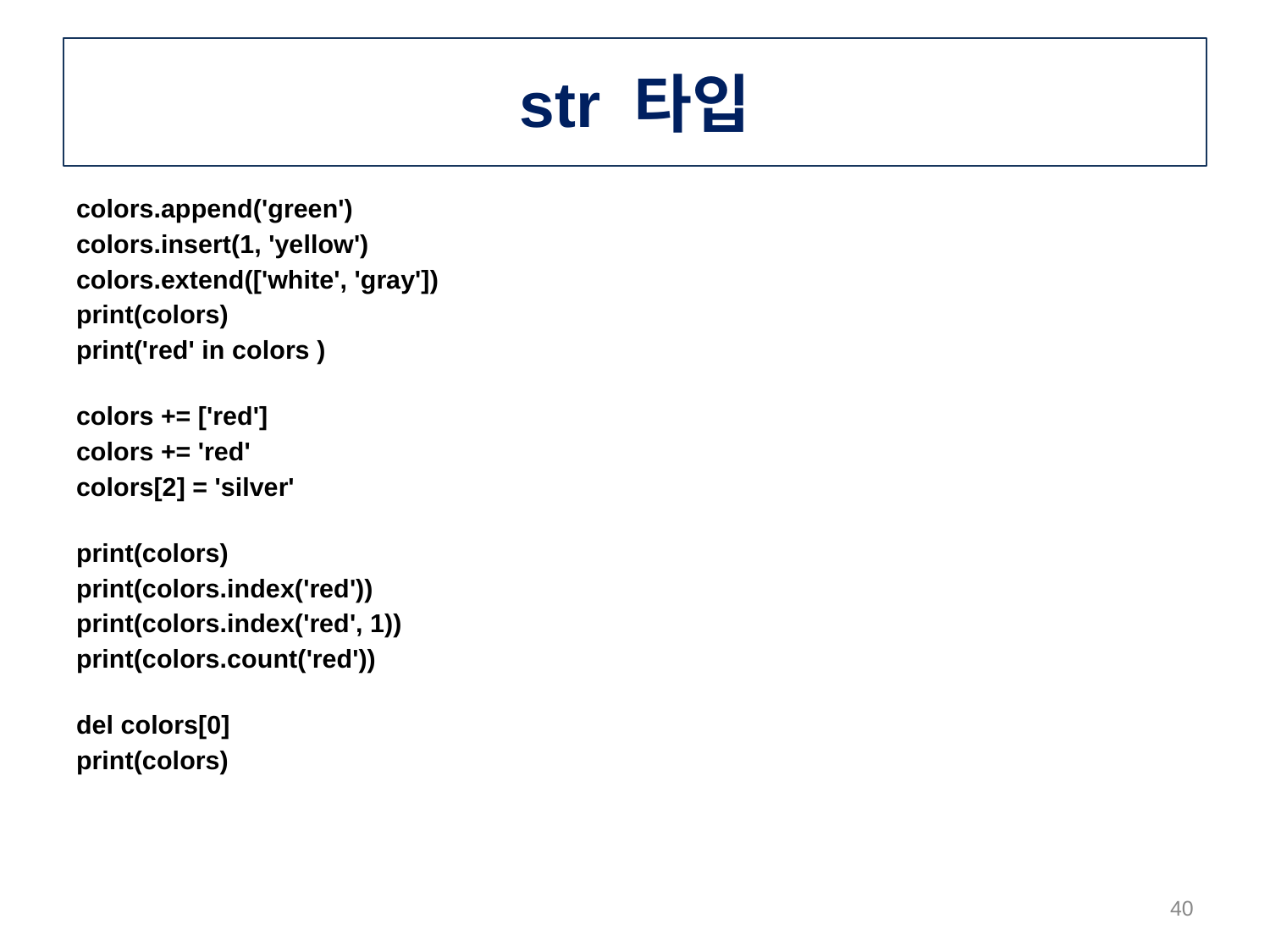

# str 타입
colors.append('green')
colors.insert(1, 'yellow')
colors.extend(['white', 'gray'])
print(colors)
print('red' in colors )
colors += ['red']
colors += 'red'
colors[2] = 'silver'
print(colors)
print(colors.index('red'))
print(colors.index('red', 1))
print(colors.count('red'))
del colors[0]
print(colors)

40